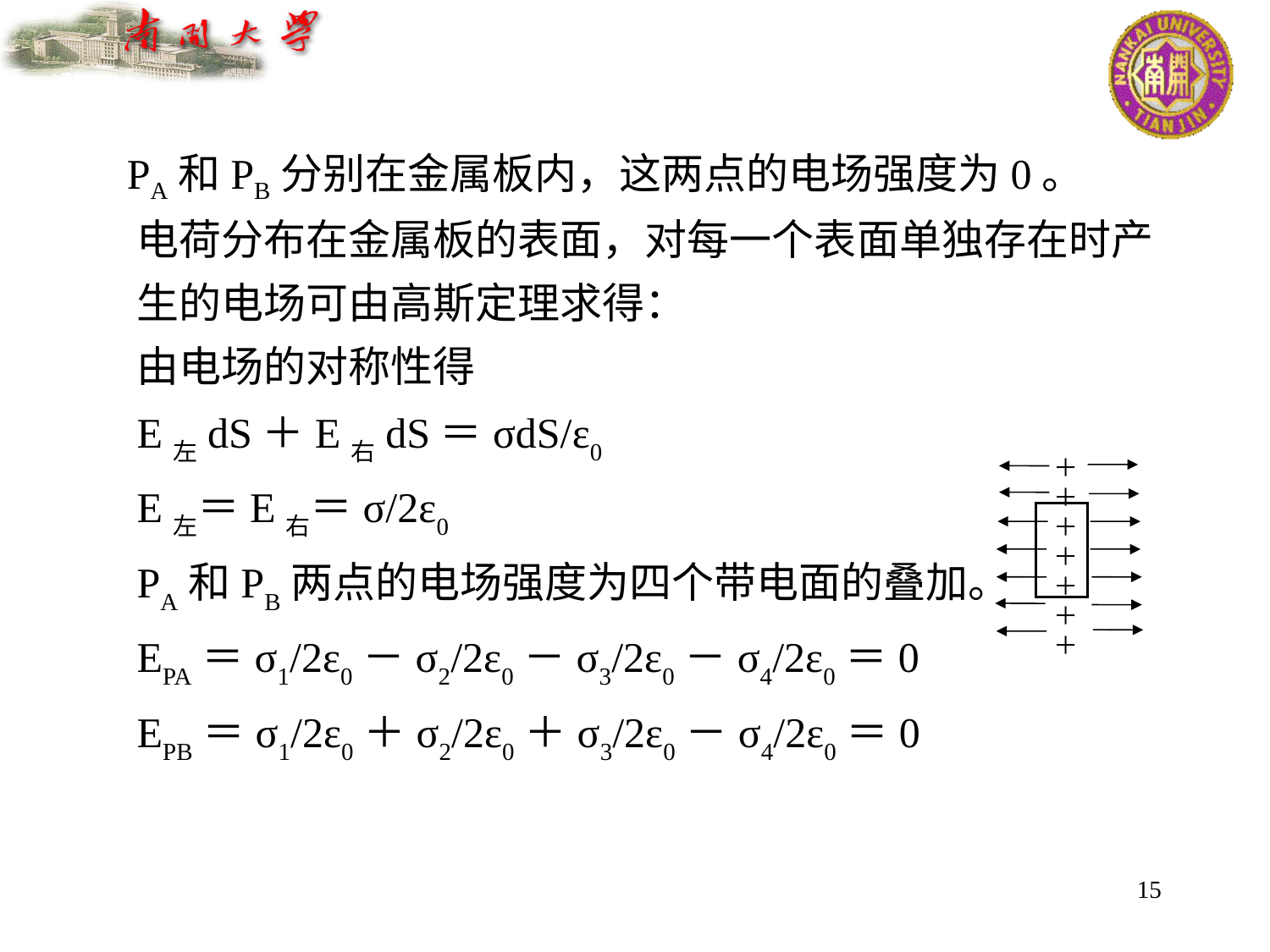

PA和PB分别在金属板内，这两点的电场强度为0。

电荷分布在金属板的表面，对每一个表面单独存在时产生的电场可由高斯定理求得：
由电场的对称性得
E左dS＋E右dS＝σdS/ε0
E左＝E右＝σ/2ε0
PA和PB两点的电场强度为四个带电面的叠加。
EPA＝σ1/2ε0－σ2/2ε0－σ3/2ε0－σ4/2ε0＝0
EPB＝σ1/2ε0＋σ2/2ε0＋σ3/2ε0－σ4/2ε0＝0
＋
＋
＋
＋
＋
＋
＋

15